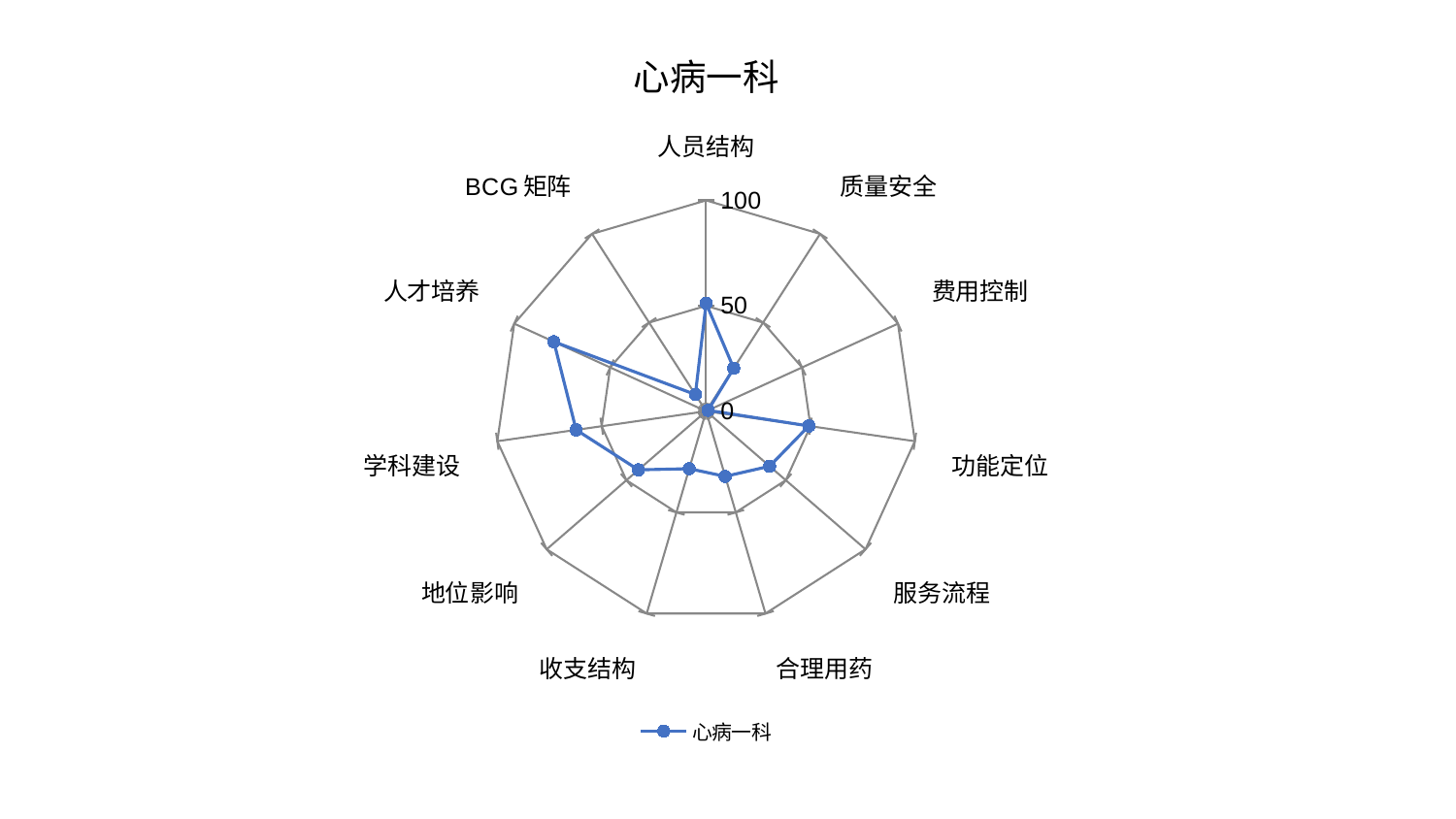

### Chart: 心病一科

| Category | 心病一科 |
|---|---|
| 人员结构 | 51.188754519941824 |
| 质量安全 | 24.243694657248852 |
| 费用控制 | 1.0349798685442935 |
| 功能定位 | 49.22021518068035 |
| 服务流程 | 39.86041818585565 |
| 合理用药 | 32.20837227454996 |
| 收支结构 | 28.40647528031118 |
| 地位影响 | 42.49017374367738 |
| 学科建设 | 62.24704046132542 |
| 人才培养 | 79.3616434921442 |
| BCG矩阵 | 9.406606565347372 |
139